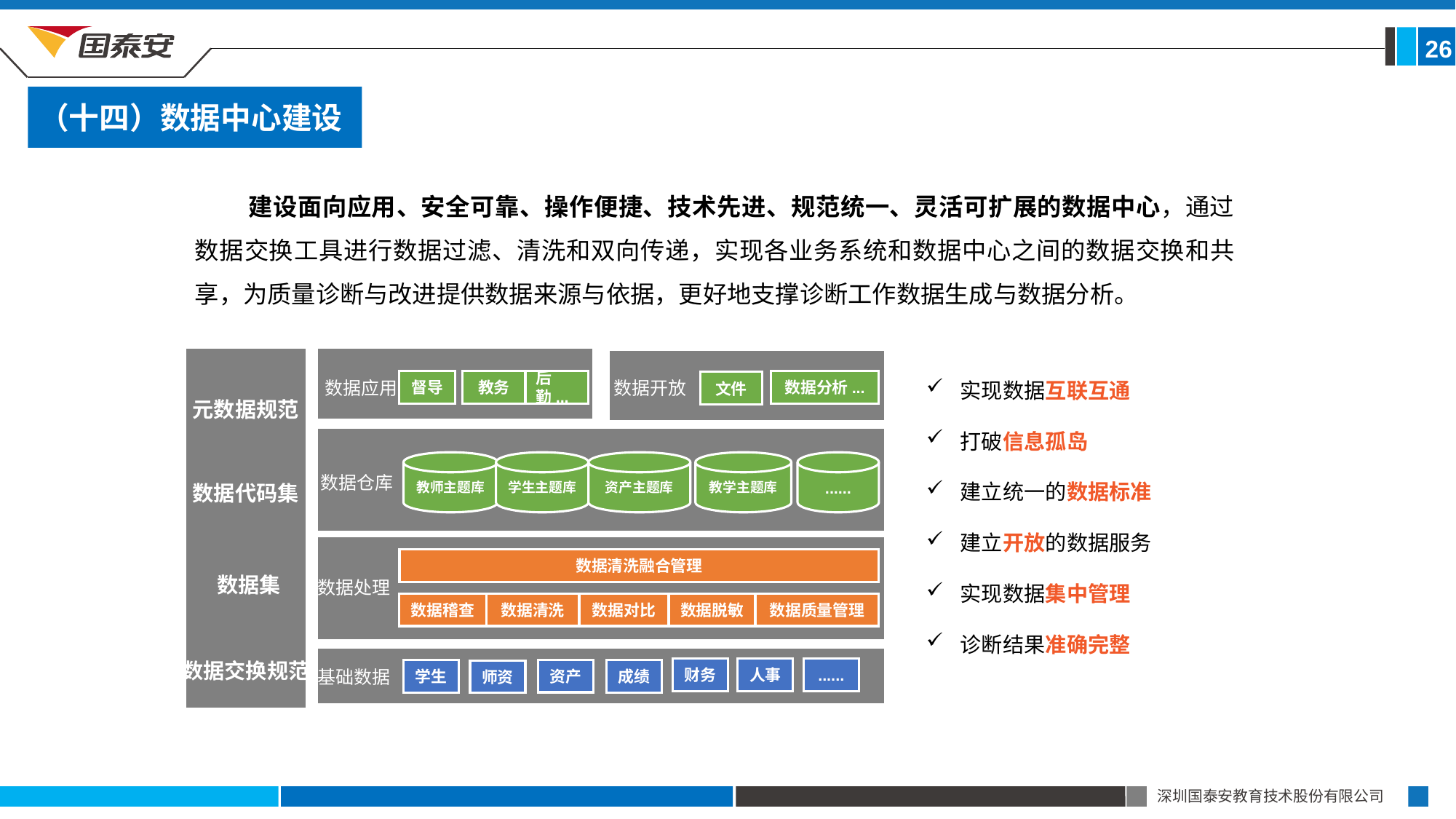

26
（十四）数据中心建设
        建设面向应用、安全可靠、操作便捷、技术先进、规范统一、灵活可扩展的数据中心，通过数据交换工具进行数据过滤、清洗和双向传递，实现各业务系统和数据中心之间的数据交换和共享，为质量诊断与改进提供数据来源与依据，更好地支撑诊断工作数据生成与数据分析。
实现数据互联互通
打破信息孤岛
建立统一的数据标准
建立开放的数据服务
实现数据集中管理
诊断结果准确完整

督导
教务
后勤...
数据分析...
文件
数据应用
数据开放
元数据规范

教师主题库
学生主题库
资产主题库
教学主题库
......
数据仓库
数据代码集

数据清洗融合管理
数据集
数据处理
数据稽查
数据清洗
数据对比
数据脱敏
数据质量管理

数据交换规范
财务
人事
......
资产
学生
成绩
师资
基础数据